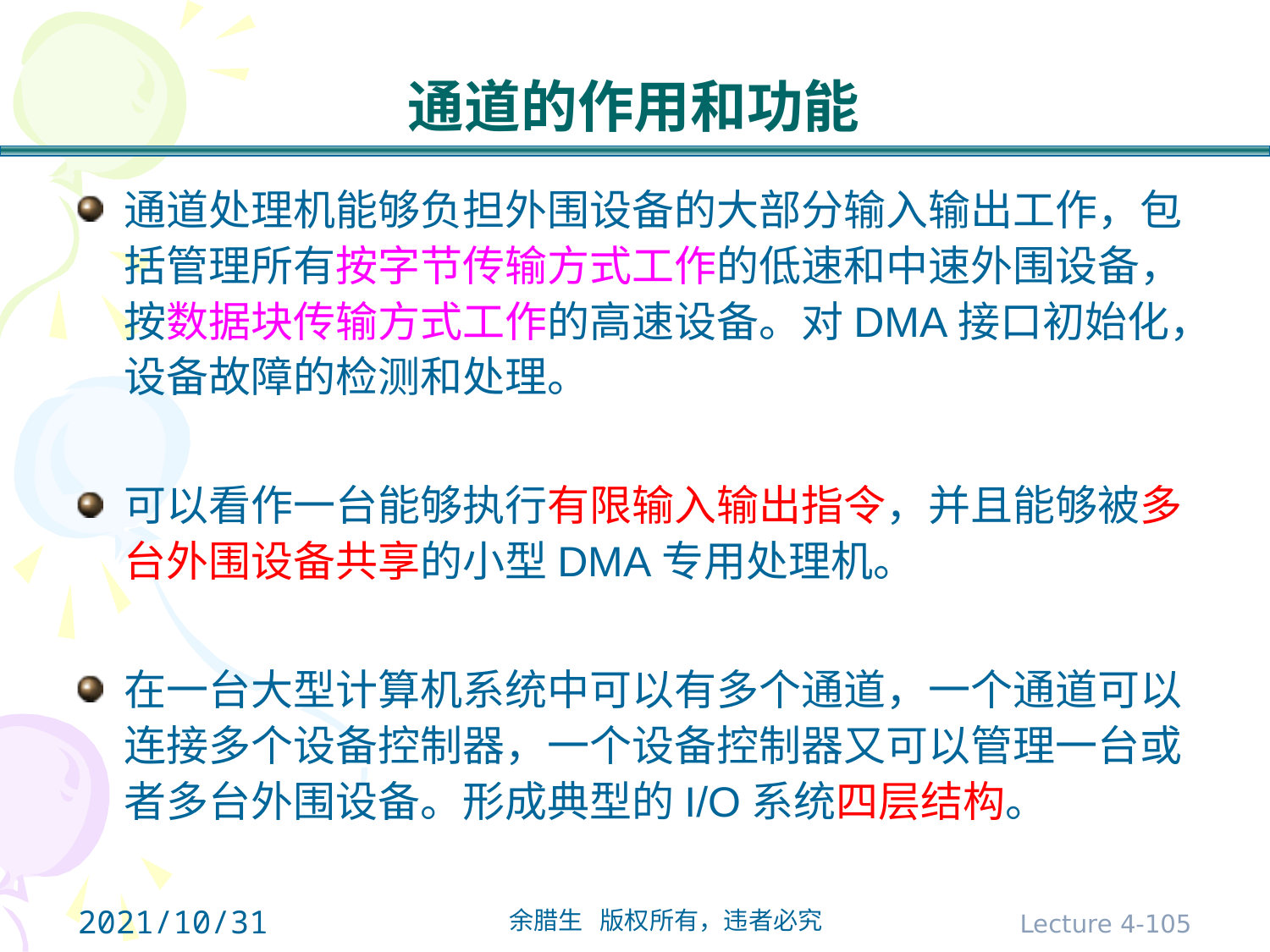

# 通道的作用和功能
通道处理机能够负担外围设备的大部分输入输出工作，包括管理所有按字节传输方式工作的低速和中速外围设备，按数据块传输方式工作的高速设备。对DMA接口初始化，设备故障的检测和处理。

可以看作一台能够执行有限输入输出指令，并且能够被多台外围设备共享的小型DMA专用处理机。

在一台大型计算机系统中可以有多个通道，一个通道可以连接多个设备控制器，一个设备控制器又可以管理一台或者多台外围设备。形成典型的I/O系统四层结构。
2021/10/31
Lecture 4-105